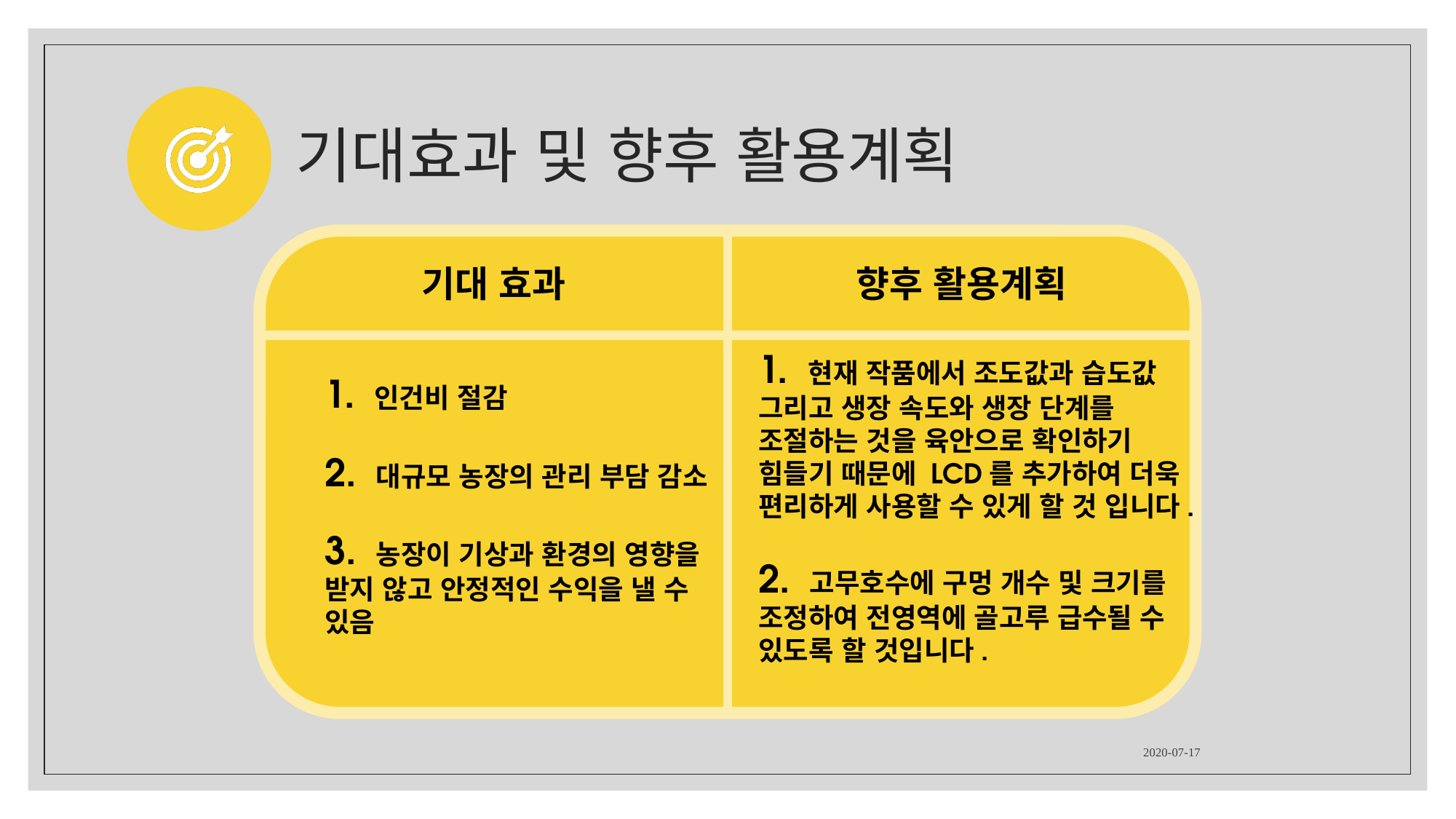

# 기대효과 및 향후 활용계획

기대 효과
1. 인건비 절감

2. 대규모 농장의 관리 부담 감소

3. 농장이 기상과 환경의 영향을 받지 않고 안정적인 수익을 낼 수 있음
향후 활용계획
1. 현재 작품에서 조도값과 습도값 그리고 생장 속도와 생장 단계를 조절하는 것을 육안으로 확인하기 힘들기 때문에 LCD를 추가하여 더욱 편리하게 사용할 수 있게 할 것 입니다.

2. 고무호수에 구멍 개수 및 크기를 조정하여 전영역에 골고루 급수될 수 있도록 할 것입니다.
2020-07-17